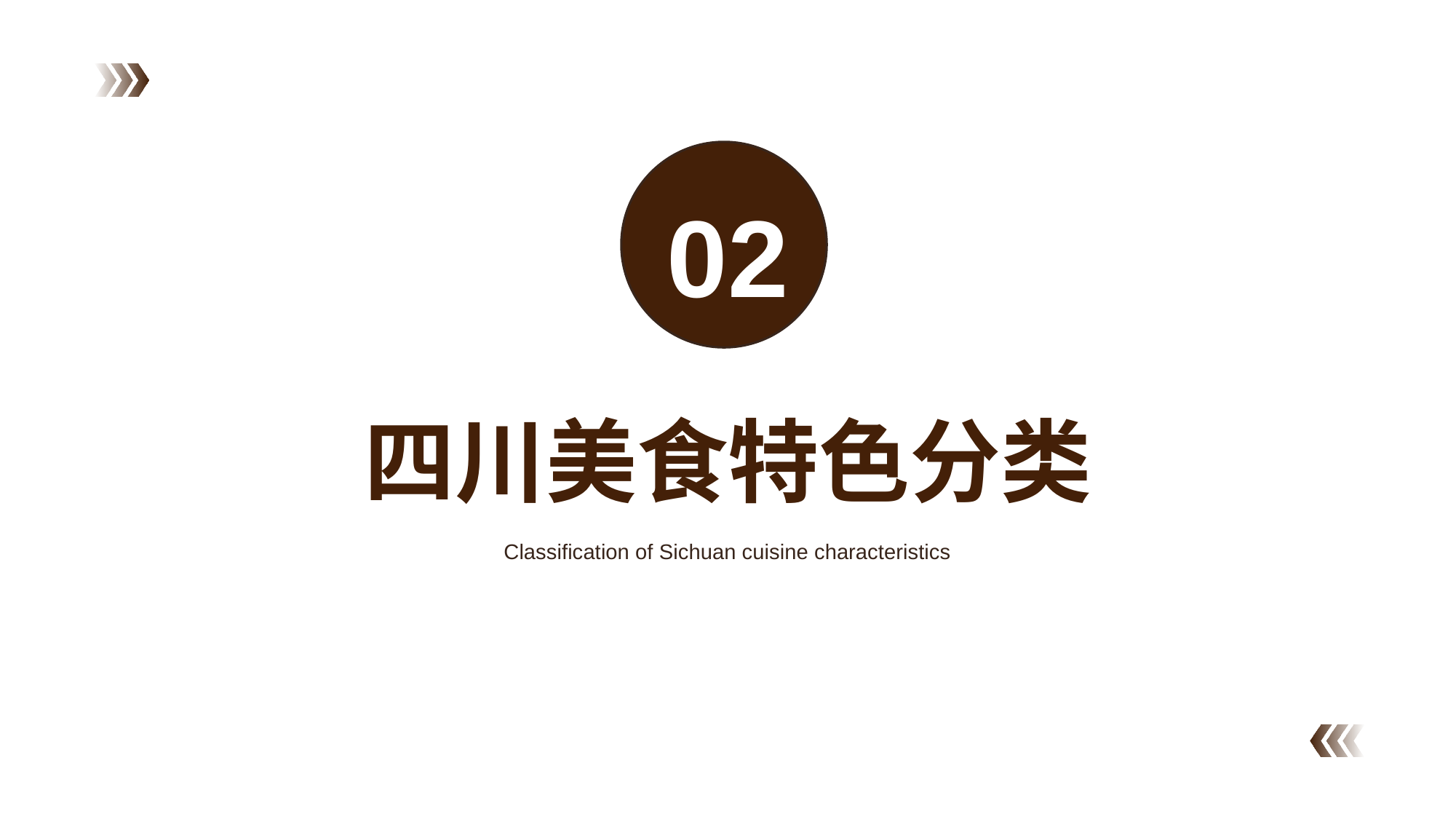

02

四川美食特色分类
Classification of Sichuan cuisine characteristics